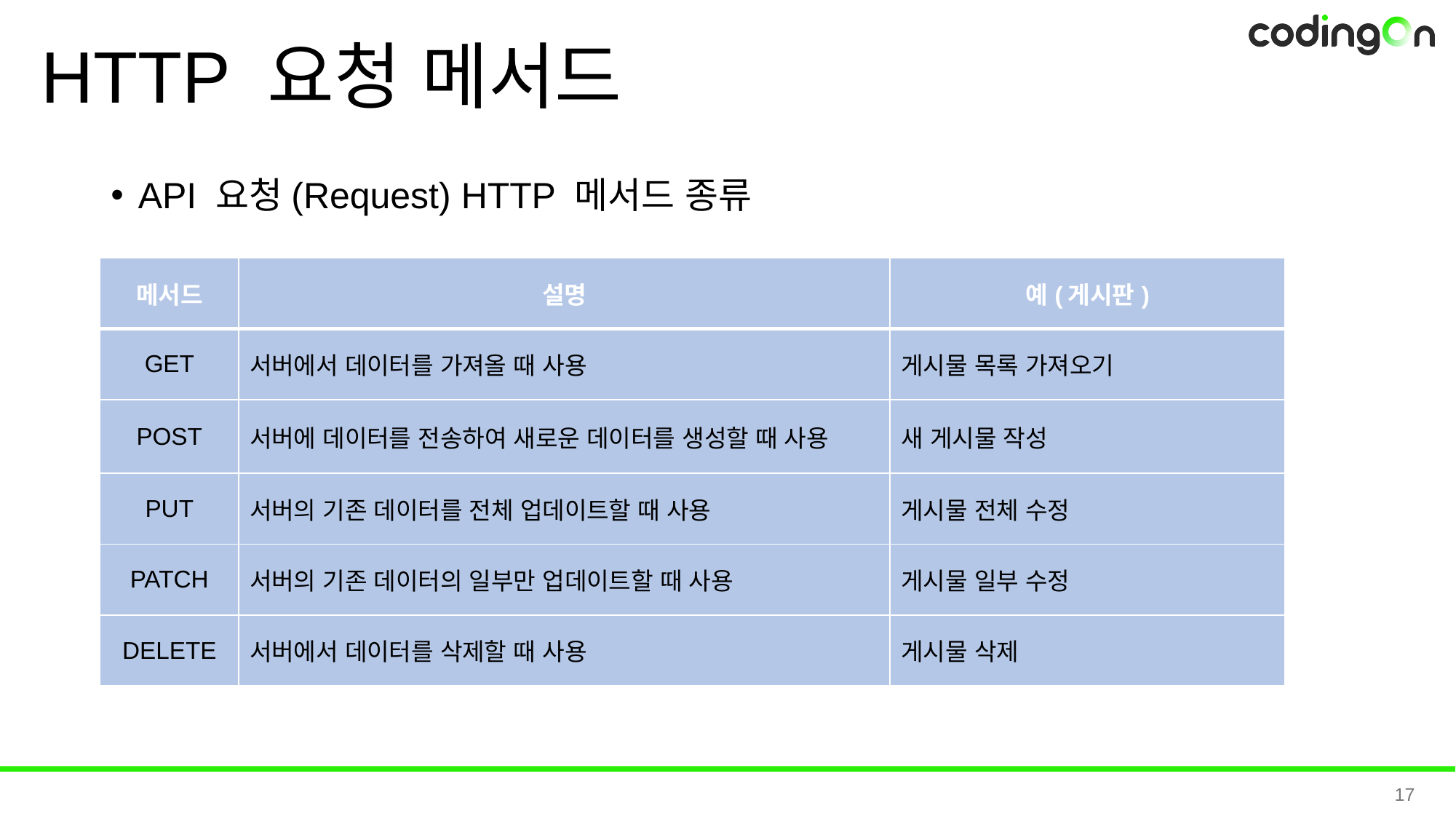

# HTTP 요청 메서드
API 요청(Request) HTTP 메서드 종류

| 메서드 | 설명 | 예(게시판) |
| --- | --- | --- |
| GET | 서버에서 데이터를 가져올 때 사용 | 게시물 목록 가져오기 |
| POST | 서버에 데이터를 전송하여 새로운 데이터를 생성할 때 사용 | 새 게시물 작성 |
| PUT | 서버의 기존 데이터를 전체 업데이트할 때 사용 | 게시물 전체 수정 |
| PATCH | 서버의 기존 데이터의 일부만 업데이트할 때 사용 | 게시물 일부 수정 |
| DELETE | 서버에서 데이터를 삭제할 때 사용 | 게시물 삭제 |
17